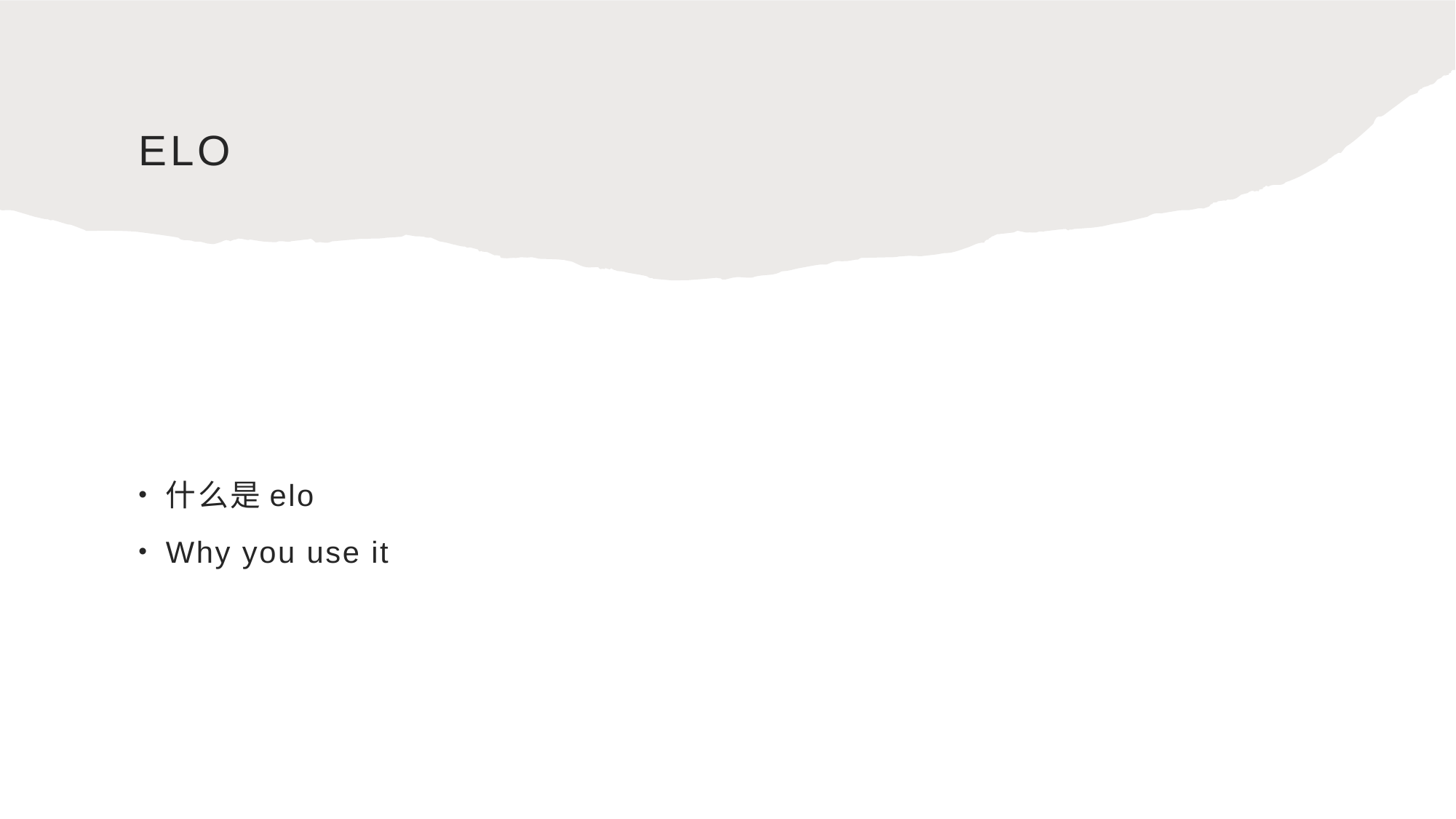

# ELO
什么是elo
Why you use it